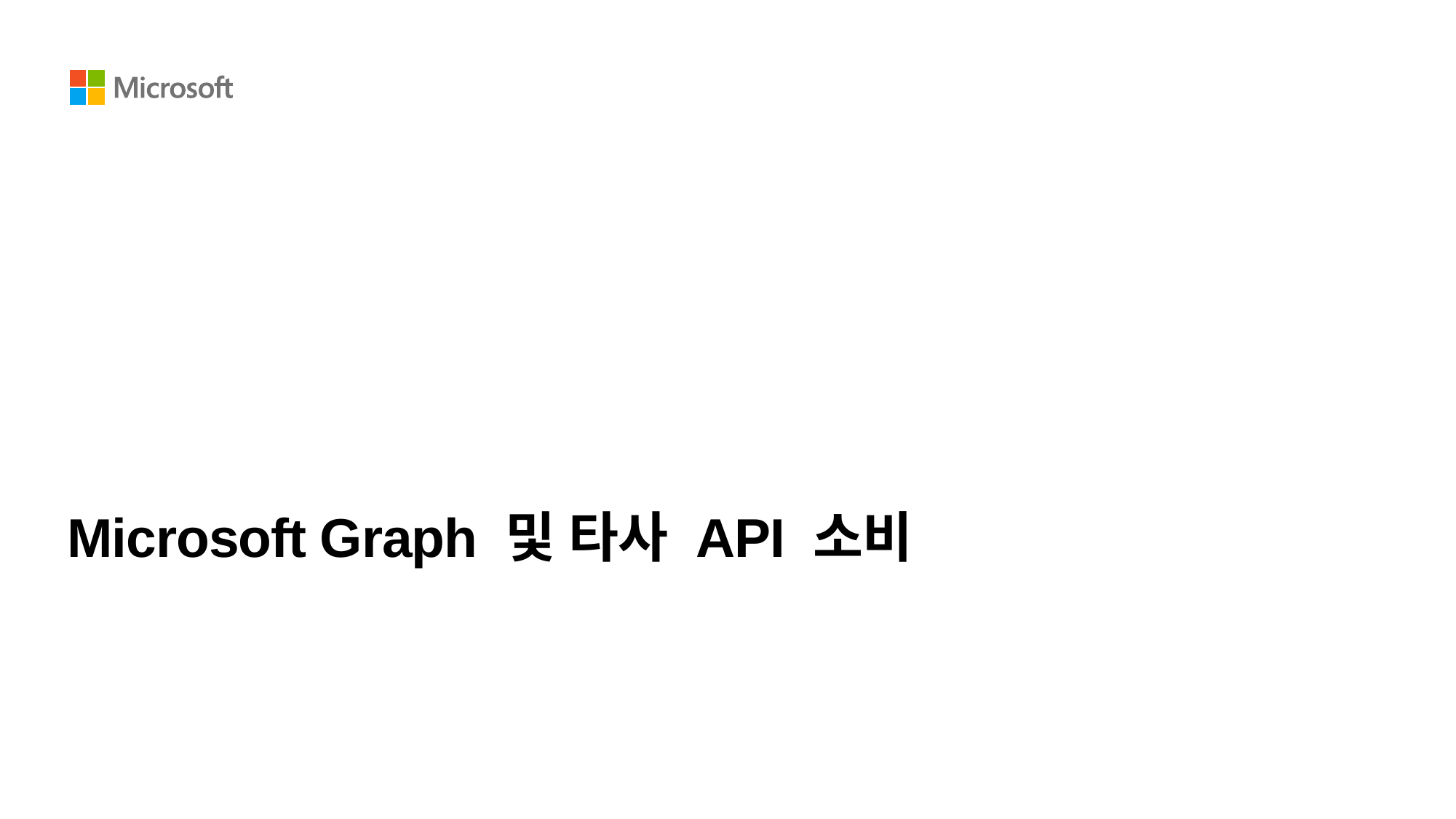

# Microsoft Graph 및 타사 API 소비